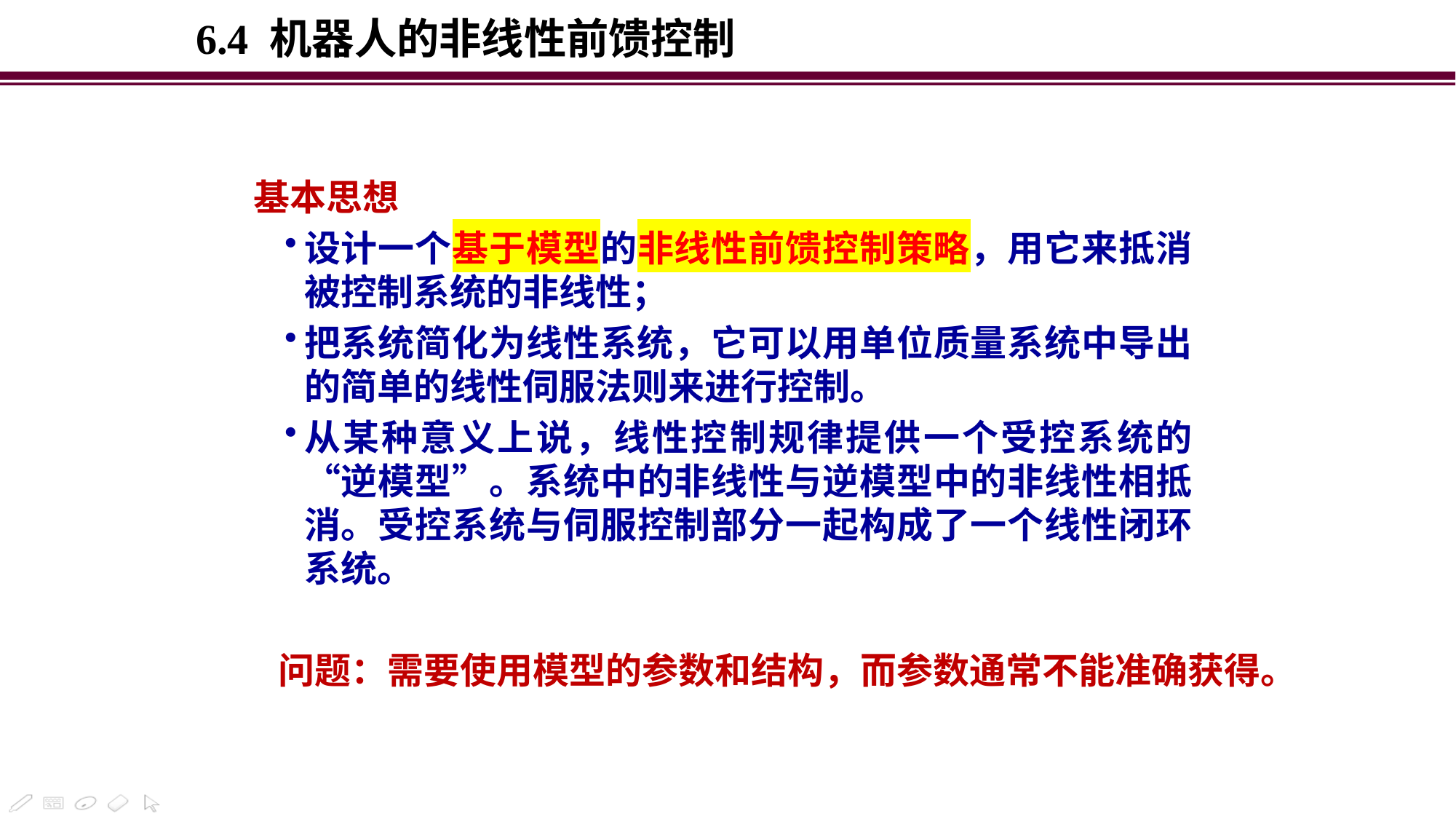

6.4 机器人的非线性前馈控制
基本思想
设计一个基于模型的非线性前馈控制策略，用它来抵消被控制系统的非线性；
把系统简化为线性系统，它可以用单位质量系统中导出的简单的线性伺服法则来进行控制。
从某种意义上说，线性控制规律提供一个受控系统的“逆模型”。系统中的非线性与逆模型中的非线性相抵消。受控系统与伺服控制部分一起构成了一个线性闭环系统。
问题：需要使用模型的参数和结构，而参数通常不能准确获得。
46